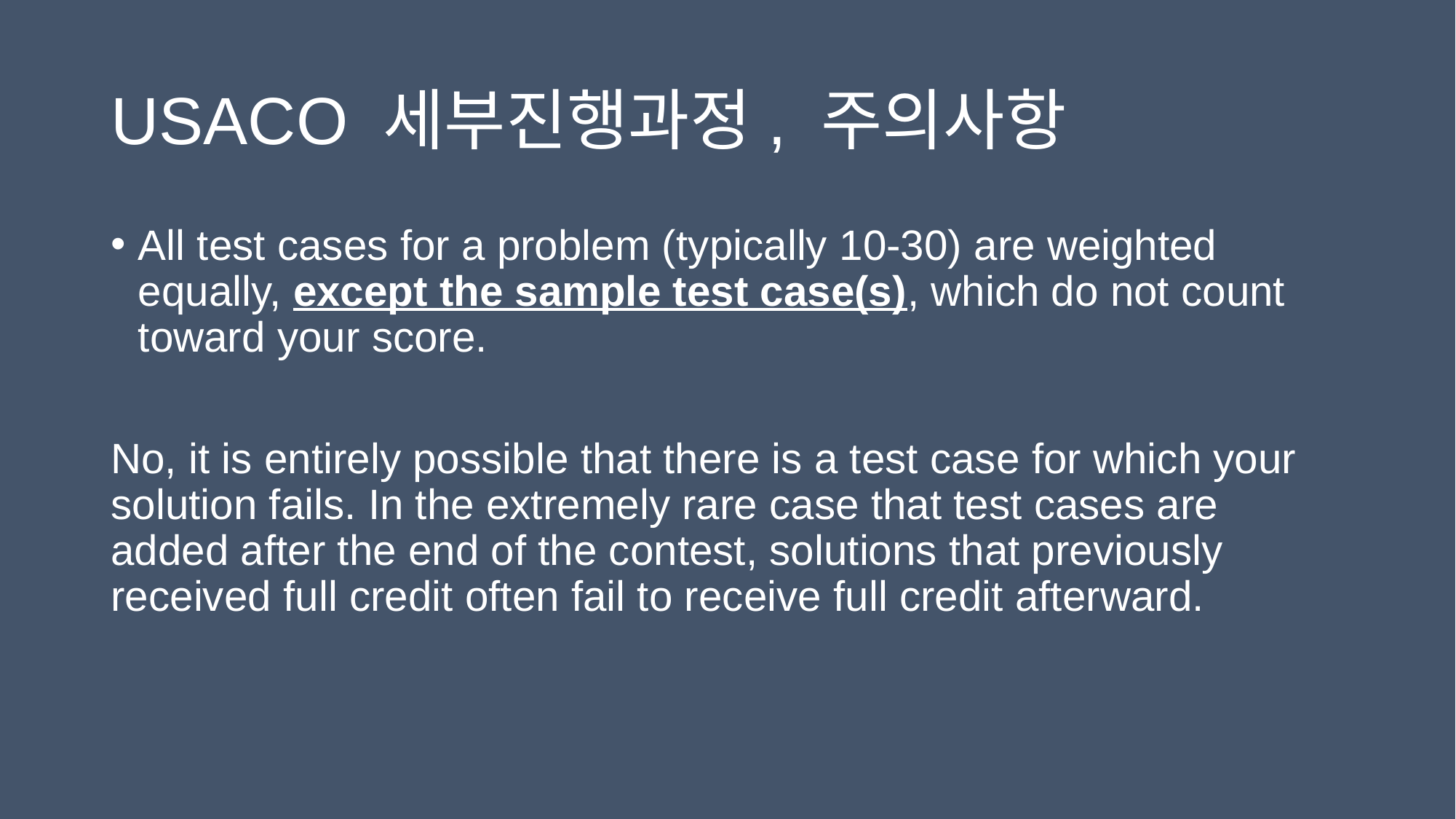

# USACO 세부진행과정, 주의사항
All test cases for a problem (typically 10-30) are weighted equally, except the sample test case(s), which do not count toward your score.

No, it is entirely possible that there is a test case for which your solution fails. In the extremely rare case that test cases are added after the end of the contest, solutions that previously received full credit often fail to receive full credit afterward.